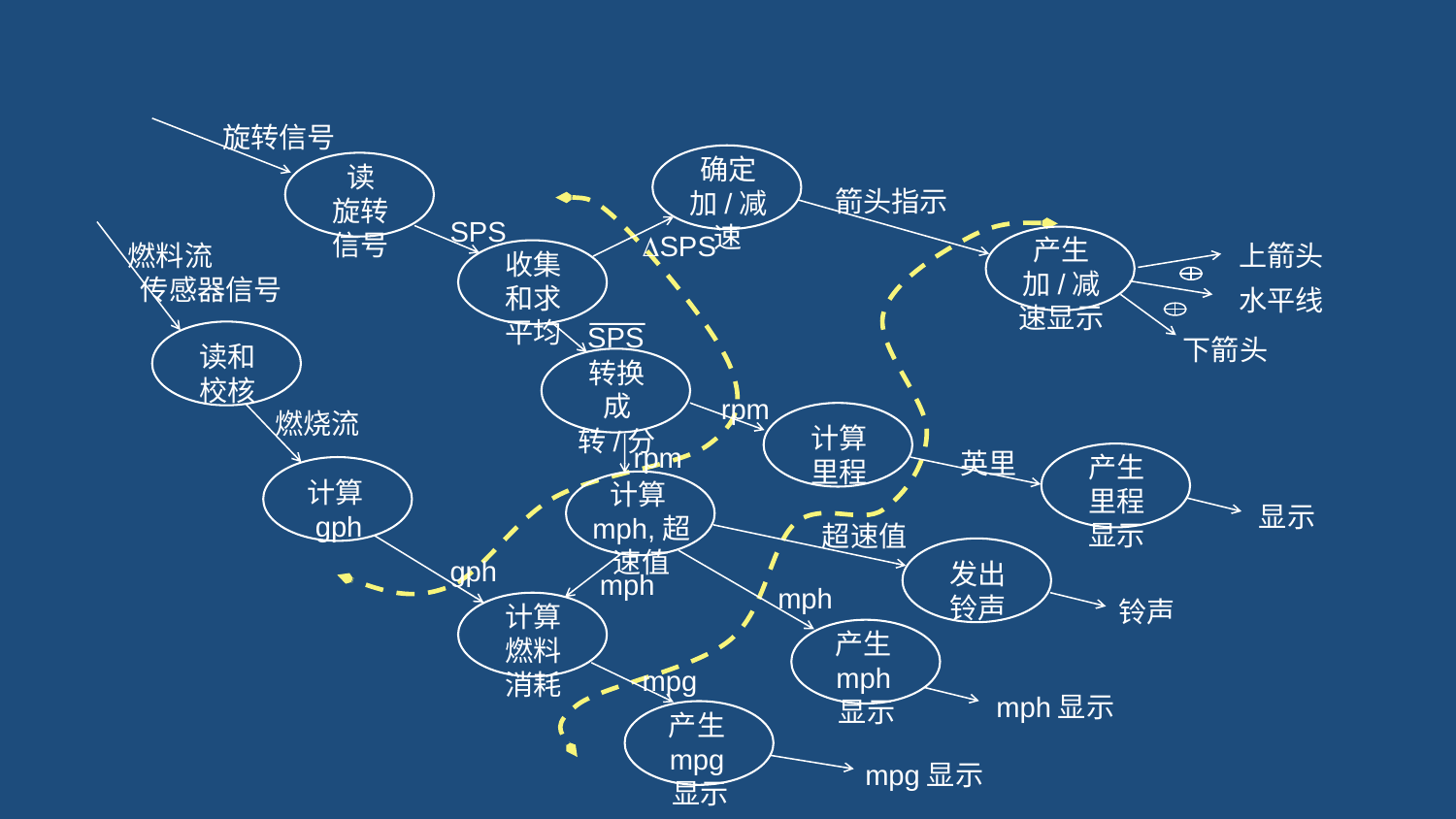

旋转信号

确定加/减速

读
旋转信号
箭头指示

SPS

ΔSPS

产生
加/减速显示
燃料流
 传感器信号
上箭头

收集和求平均

水平线

SPS

读和校核
下箭头

转换成
转/分
rpm

计算里程

燃烧流

rpm
英里

产生里程显示

计算gph

计算mph,超速值

显示
超速值

发出铃声

gph

mph
mph

计算燃料消耗

铃声

产生mph显示
mpg

mph显示

产生mpg显示

mpg显示